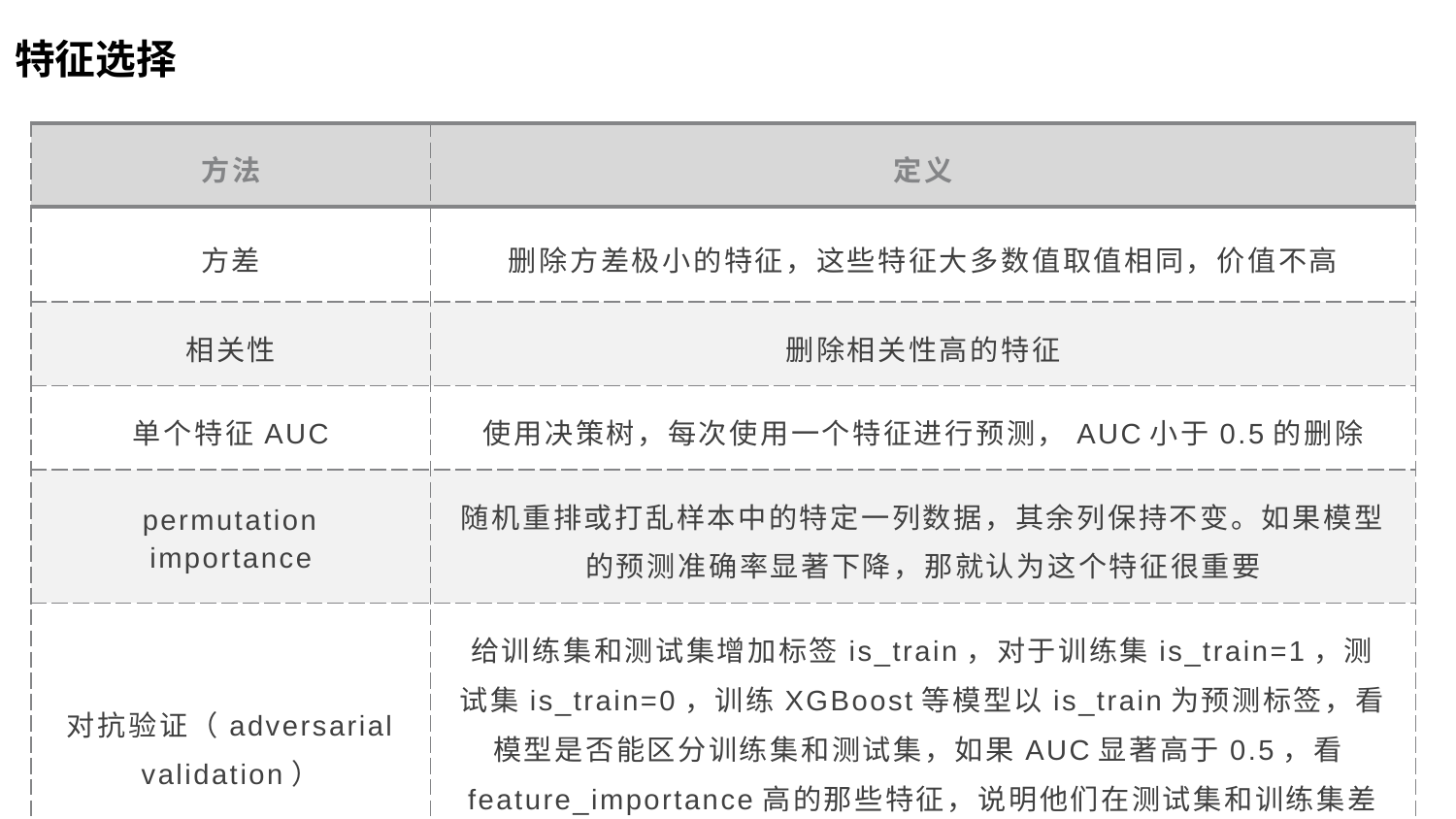

特征选择
| 方法 | 定义 |
| --- | --- |
| 方差 | 删除方差极小的特征，这些特征大多数值取值相同，价值不高 |
| 相关性 | 删除相关性高的特征 |
| 单个特征AUC | 使用决策树，每次使用一个特征进行预测，AUC小于0.5的删除 |
| permutation importance | 随机重排或打乱样本中的特定一列数据，其余列保持不变。如果模型的预测准确率显著下降，那就认为这个特征很重要 |
| 对抗验证（adversarial validation） | 给训练集和测试集增加标签is\_train，对于训练集is\_train=1，测试集is\_train=0，训练XGBoost等模型以is\_train为预测标签，看模型是否能区分训练集和测试集，如果AUC显著高于0.5，看feature\_importance高的那些特征，说明他们在测试集和训练集差别很大，考虑删除 |